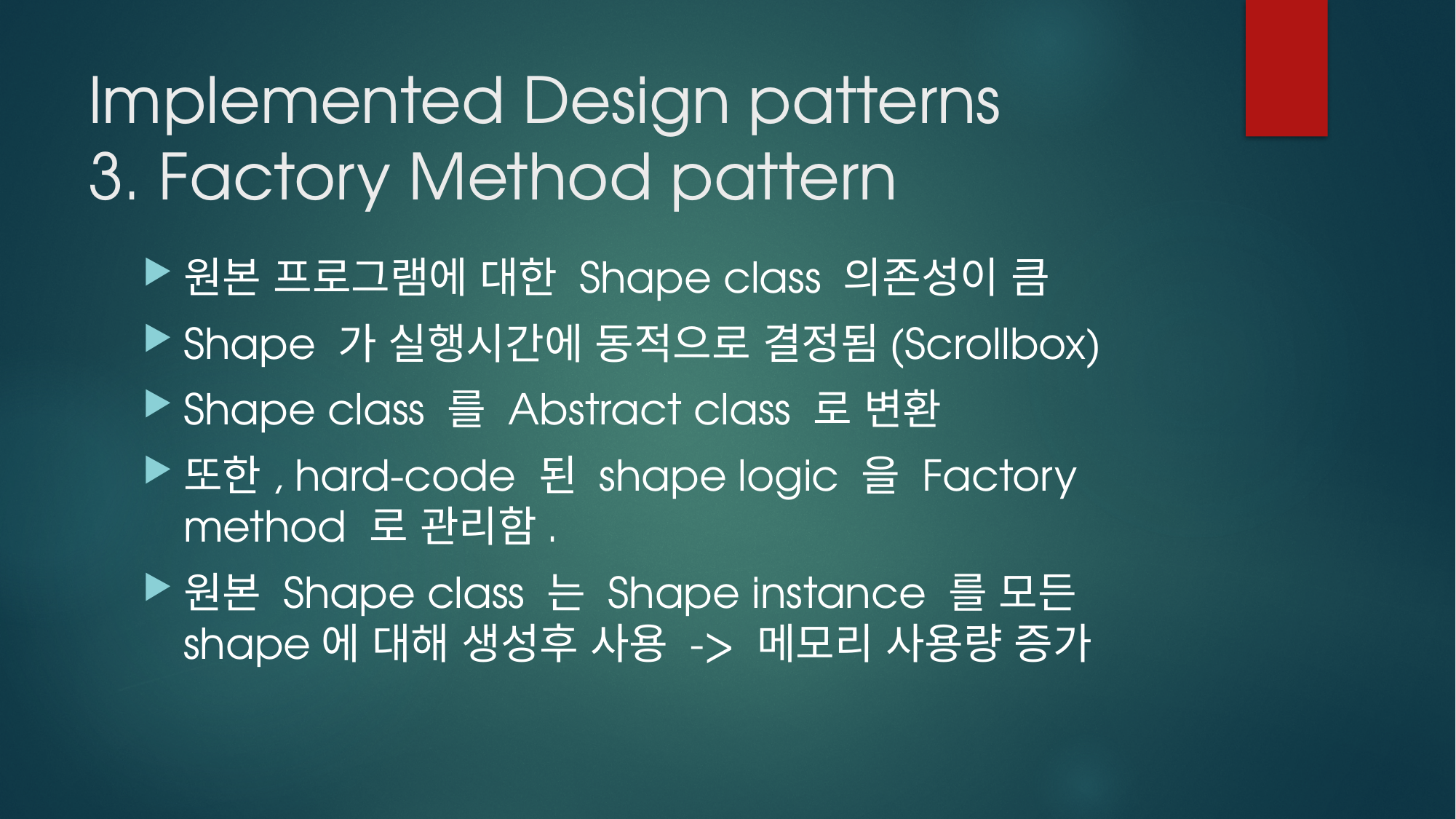

# Implemented Design patterns 3. Factory Method pattern
원본 프로그램에 대한 Shape class 의존성이 큼
Shape 가 실행시간에 동적으로 결정됨(Scrollbox)
Shape class 를 Abstract class 로 변환
또한, hard-code 된 shape logic 을 Factory method 로 관리함.
원본 Shape class 는 Shape instance 를 모든 shape에 대해 생성후 사용 -> 메모리 사용량 증가